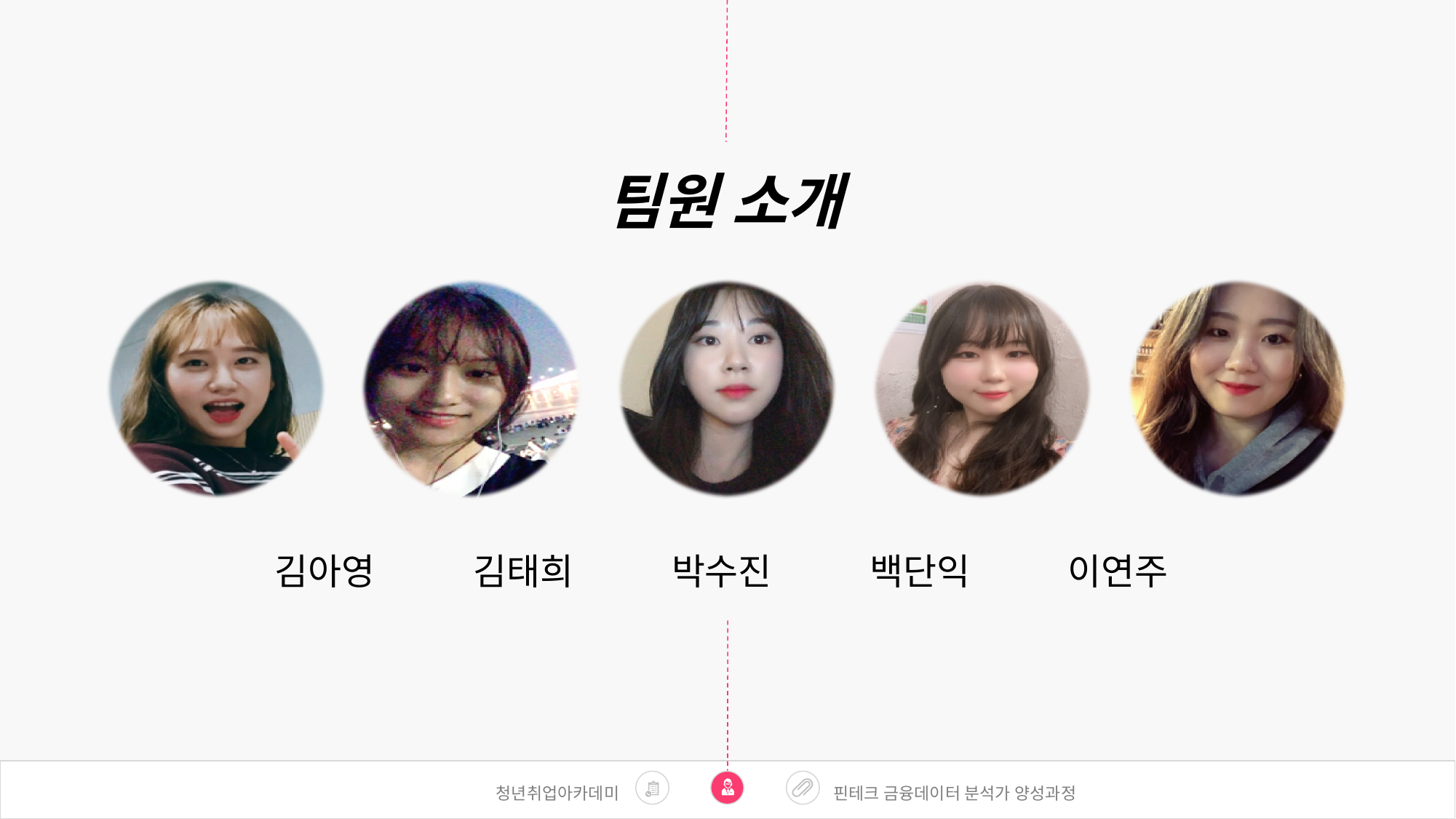

팀원 소개

김아영            김태희            박수진            백단익            이연주

핀테크 금융데이터 분석가 양성과정
청년취업아카데미